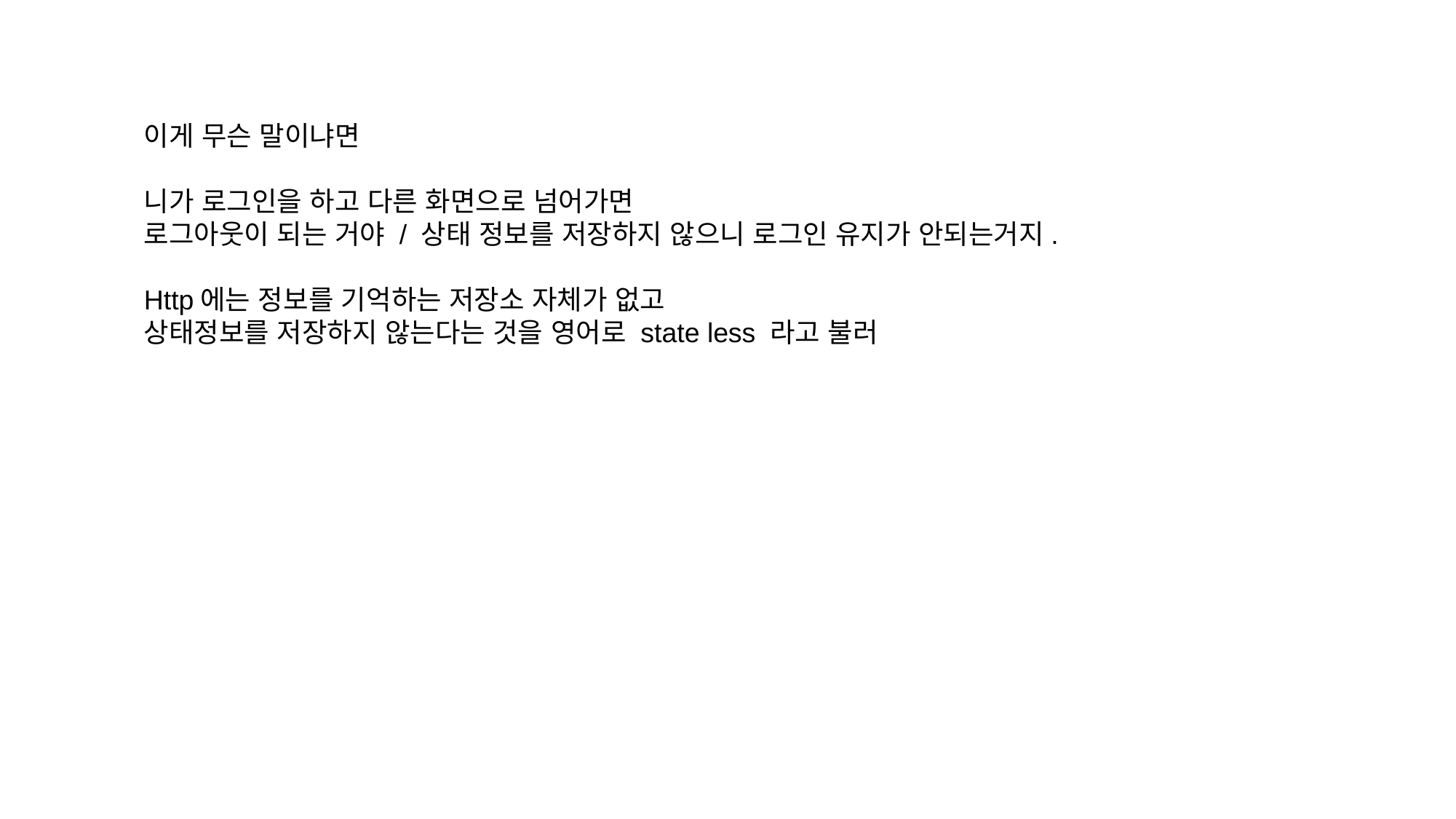

이게 무슨 말이냐면

니가 로그인을 하고 다른 화면으로 넘어가면
로그아웃이 되는 거야 / 상태 정보를 저장하지 않으니 로그인 유지가 안되는거지.

Http에는 정보를 기억하는 저장소 자체가 없고
상태정보를 저장하지 않는다는 것을 영어로 state less 라고 불러